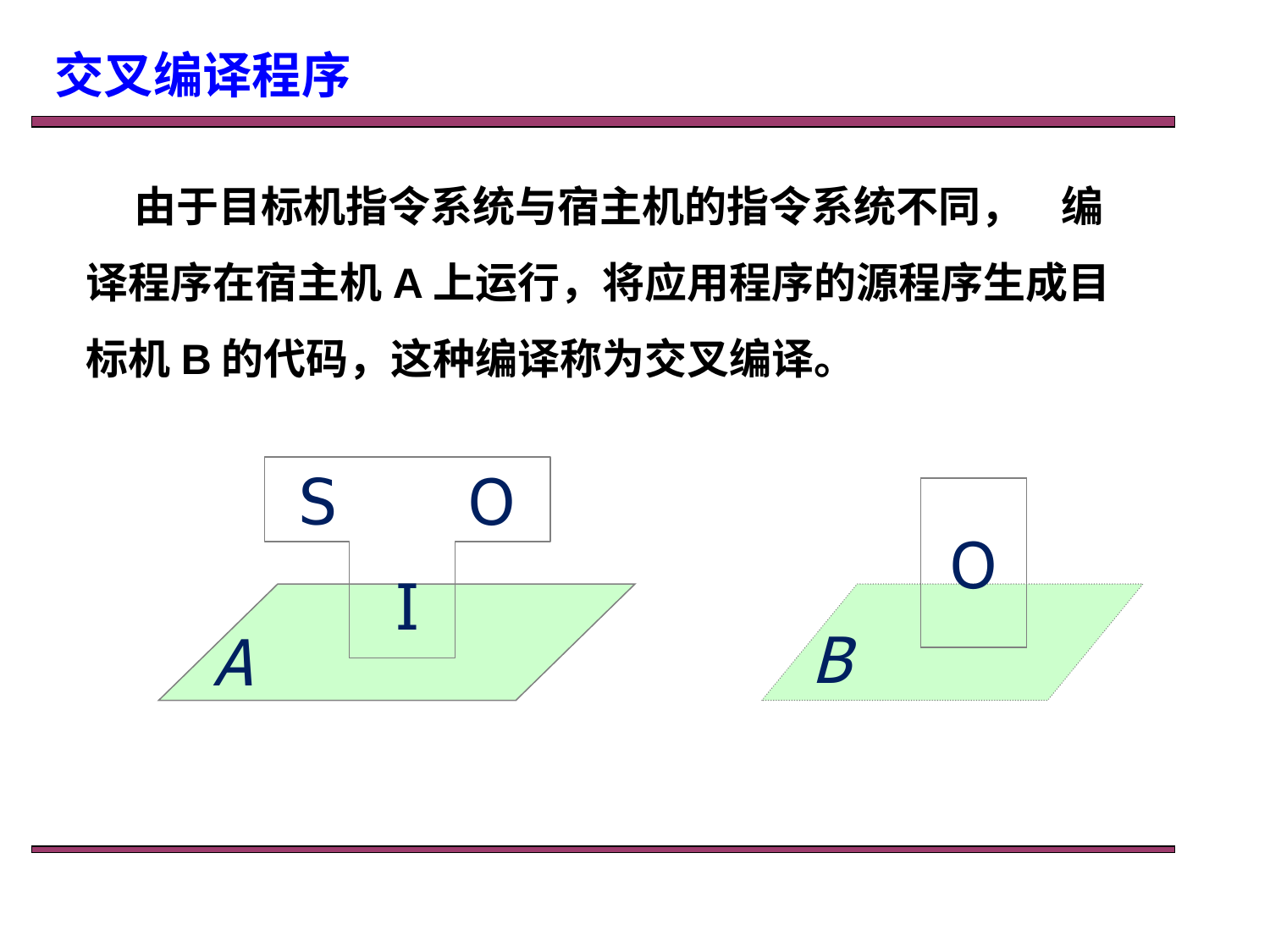

交叉编译程序
    由于目标机指令系统与宿主机的指令系统不同，    编译程序在宿主机A上运行，将应用程序的源程序生成目标机B的代码，这种编译称为交叉编译。
S
O

I
O

B
A